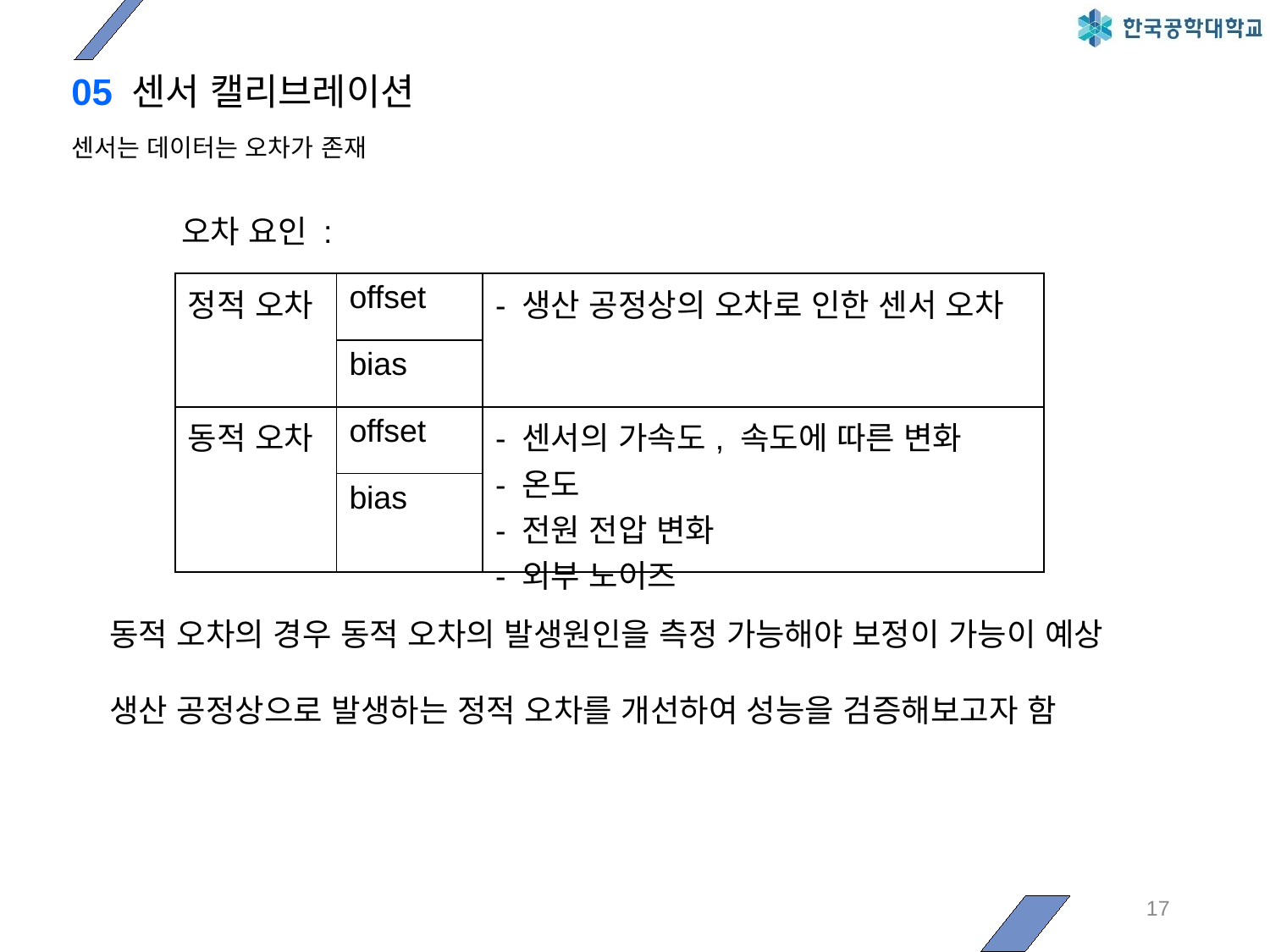

# 05 센서 캘리브레이션
센서는 데이터는 오차가 존재
오차 요인 :
| 정적 오차 | offset | - 생산 공정상의 오차로 인한 센서 오차 |
| --- | --- | --- |
|  | bias |  |
| 동적 오차 | offset | - 센서의 가속도, 속도에 따른 변화 - 온도 - 전원 전압 변화 - 외부 노이즈 |
|  | bias |  |
동적 오차의 경우 동적 오차의 발생원인을 측정 가능해야 보정이 가능이 예상

생산 공정상으로 발생하는 정적 오차를 개선하여 성능을 검증해보고자 함
17